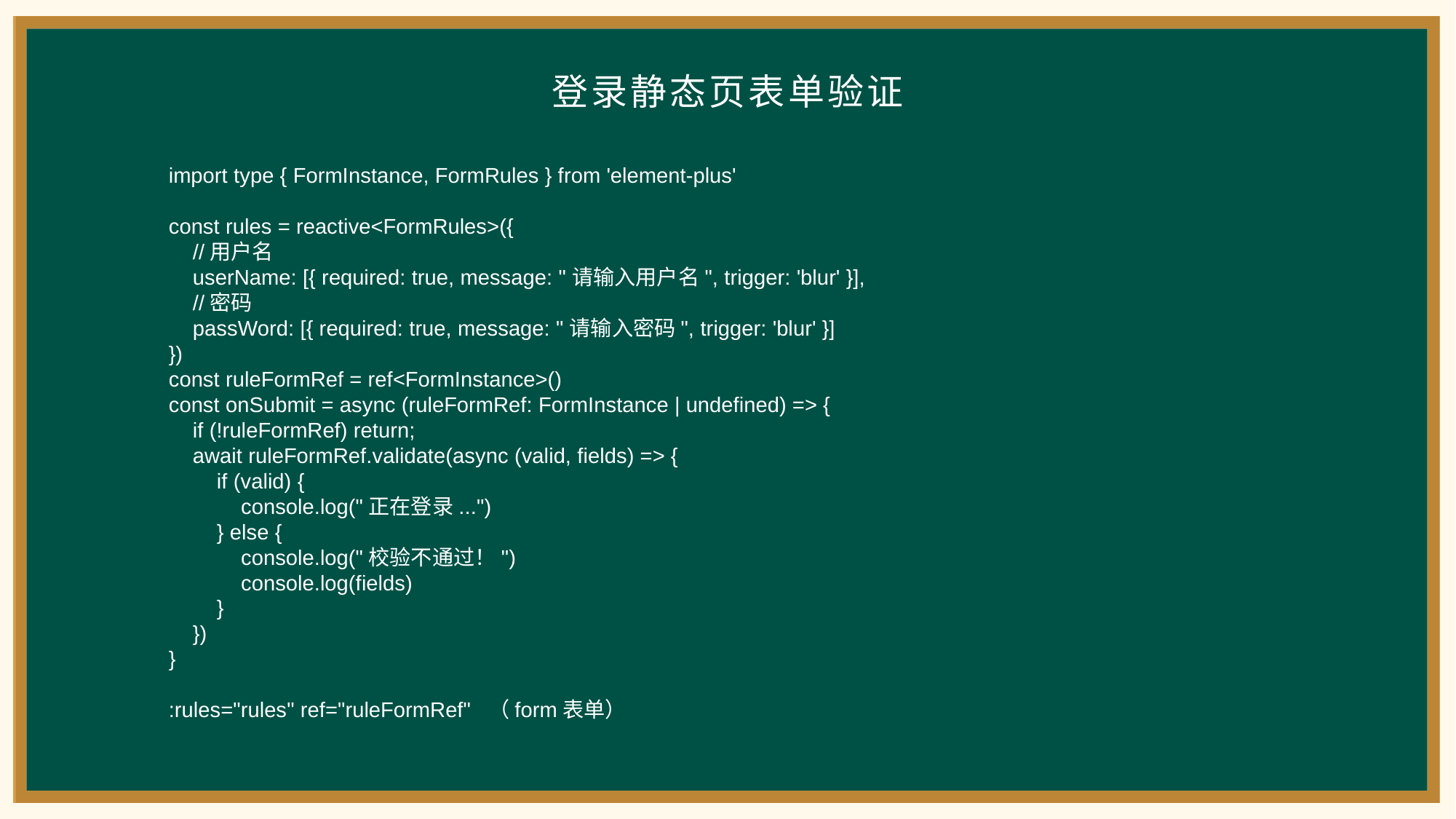

登录静态页表单验证
import type { FormInstance, FormRules } from 'element-plus'

const rules = reactive<FormRules>({
    //用户名
    userName: [{ required: true, message: "请输入用户名", trigger: 'blur' }],
    //密码
    passWord: [{ required: true, message: "请输入密码", trigger: 'blur' }]
})
const ruleFormRef = ref<FormInstance>()
const onSubmit = async (ruleFormRef: FormInstance | undefined) => {
    if (!ruleFormRef) return;
    await ruleFormRef.validate(async (valid, fields) => {
        if (valid) {
            console.log("正在登录...")
        } else {
            console.log("校验不通过！")
            console.log(fields)
        }
    })
}

:rules="rules" ref="ruleFormRef"  （form表单）